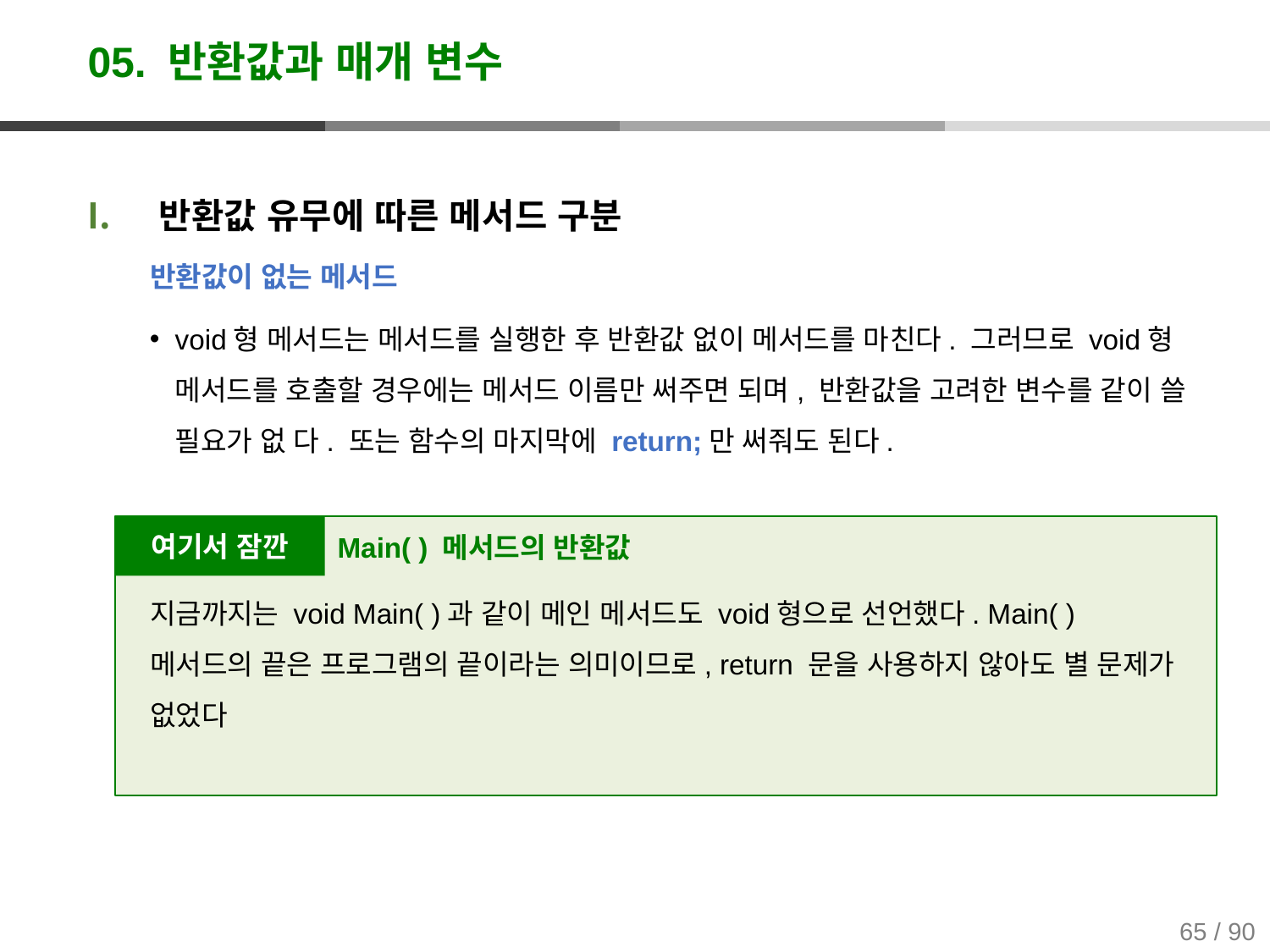

# 05. 반환값과 매개 변수
반환값 유무에 따른 메서드 구분
반환값이 없는 메서드
void형 메서드는 메서드를 실행한 후 반환값 없이 메서드를 마친다. 그러므로 void형 메서드를 호출할 경우에는 메서드 이름만 써주면 되며, 반환값을 고려한 변수를 같이 쓸 필요가 없 다. 또는 함수의 마지막에 return;만 써줘도 된다.

지금까지는 void Main( )과 같이 메인 메서드도 void형으로 선언했다. Main( ) 메서드의 끝은 프로그램의 끝이라는 의미이므로, return 문을 사용하지 않아도 별 문제가 없었다

여기서 잠깐
Main( ) 메서드의 반환값